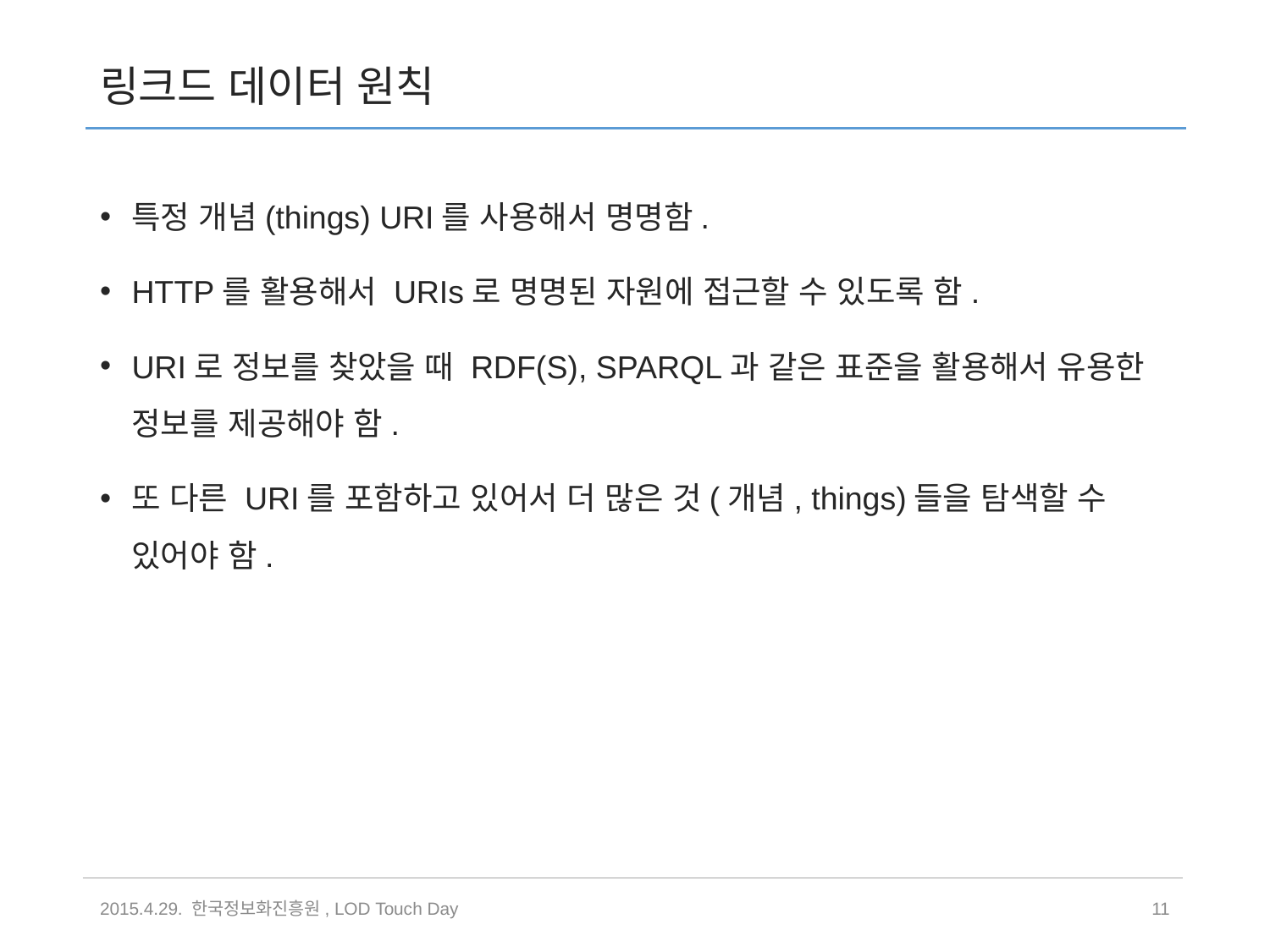

# 링크드 데이터 원칙
특정 개념(things) URI를 사용해서 명명함.
HTTP를 활용해서 URIs로 명명된 자원에 접근할 수 있도록 함.
URI로 정보를 찾았을 때 RDF(S), SPARQL과 같은 표준을 활용해서 유용한 정보를 제공해야 함.
또 다른 URI를 포함하고 있어서 더 많은 것(개념, things)들을 탐색할 수 있어야 함.
2015.4.29. 한국정보화진흥원, LOD Touch Day
11